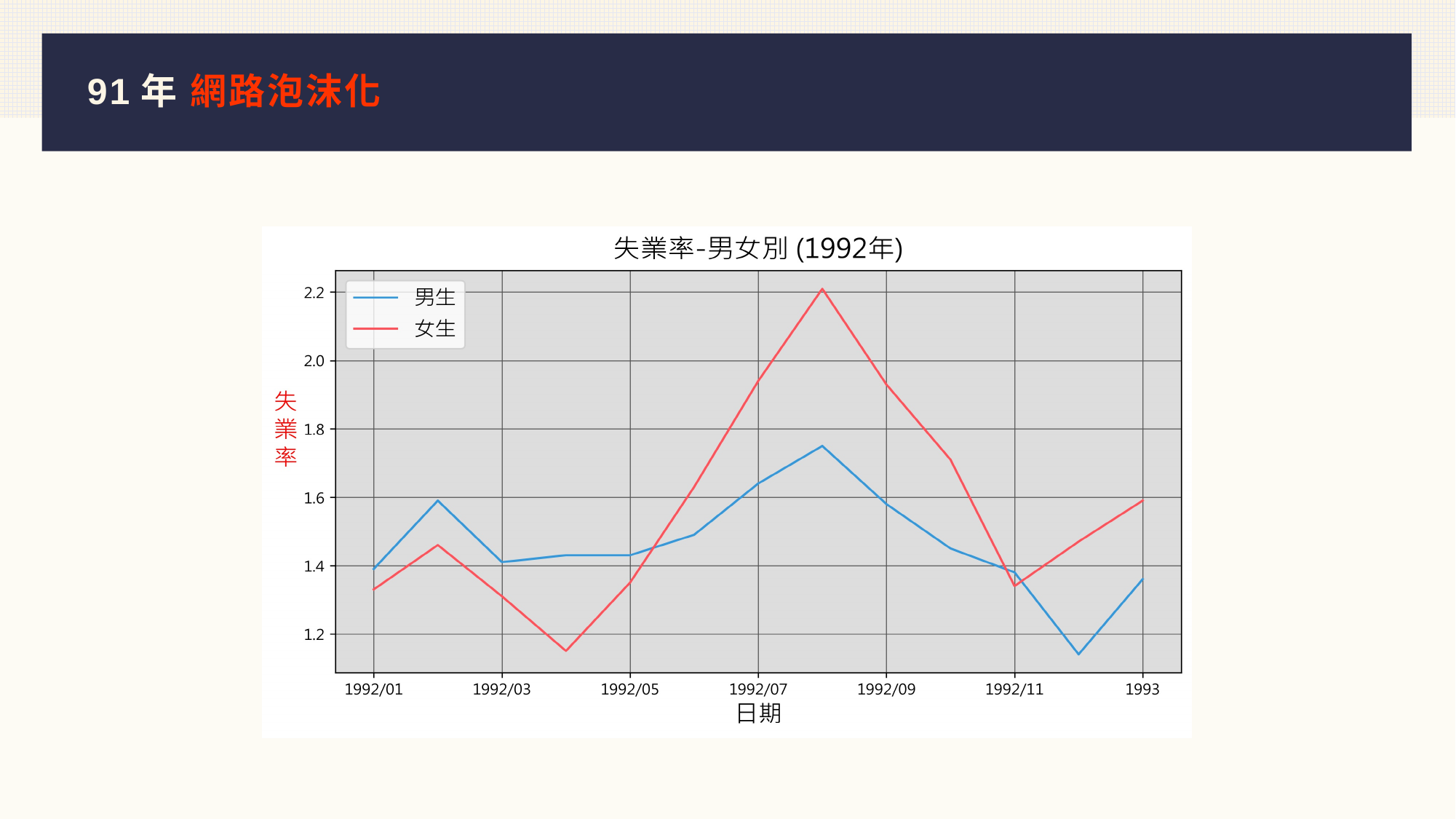

# 91年 網路泡沫化

### Chart

| Category |
|---|